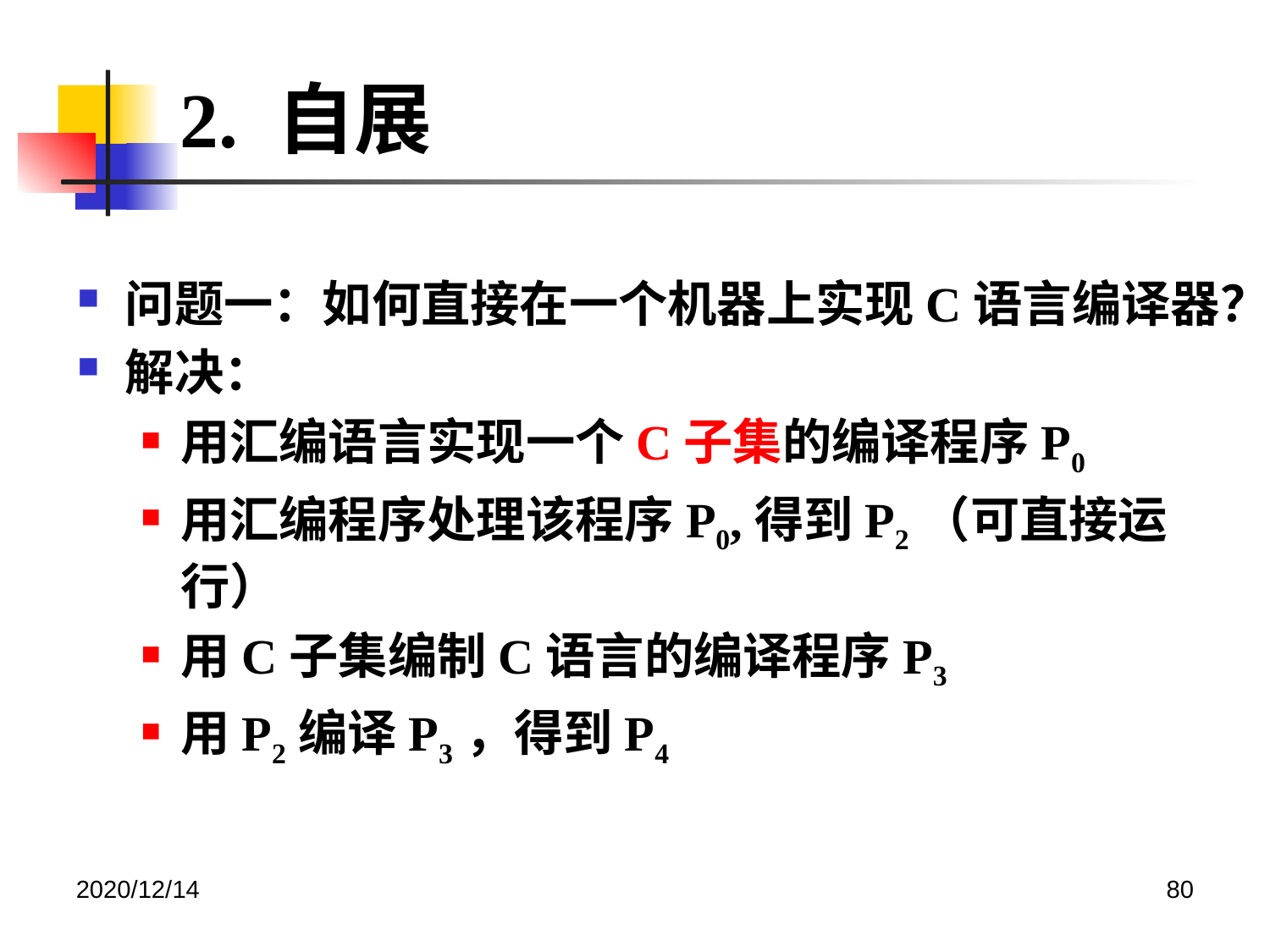

2. 自展
问题一：如何直接在一个机器上实现C语言编译器？
解决：
用汇编语言实现一个C子集的编译程序P0
用汇编程序处理该程序P0,得到P2（可直接运行）
用C子集编制C语言的编译程序P3
用P2编译P3，得到P4
2020/12/14
80